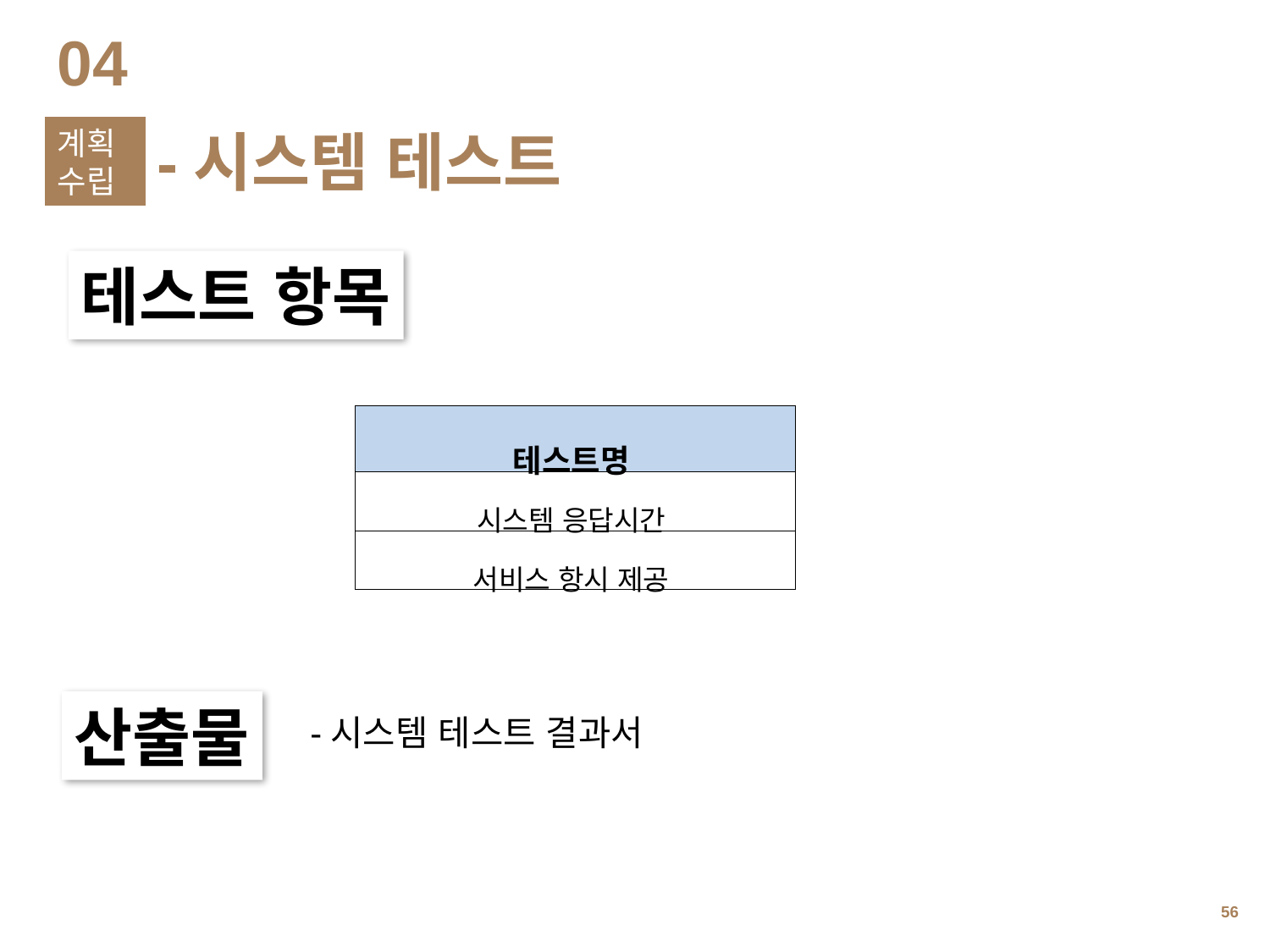

04
계획
수립
-시스템 테스트

테스트 항목

| 테스트명 |
| --- |
| 시스템 응답시간 |
| 서비스 항시 제공 |
산출물
-시스템 테스트 결과서
56